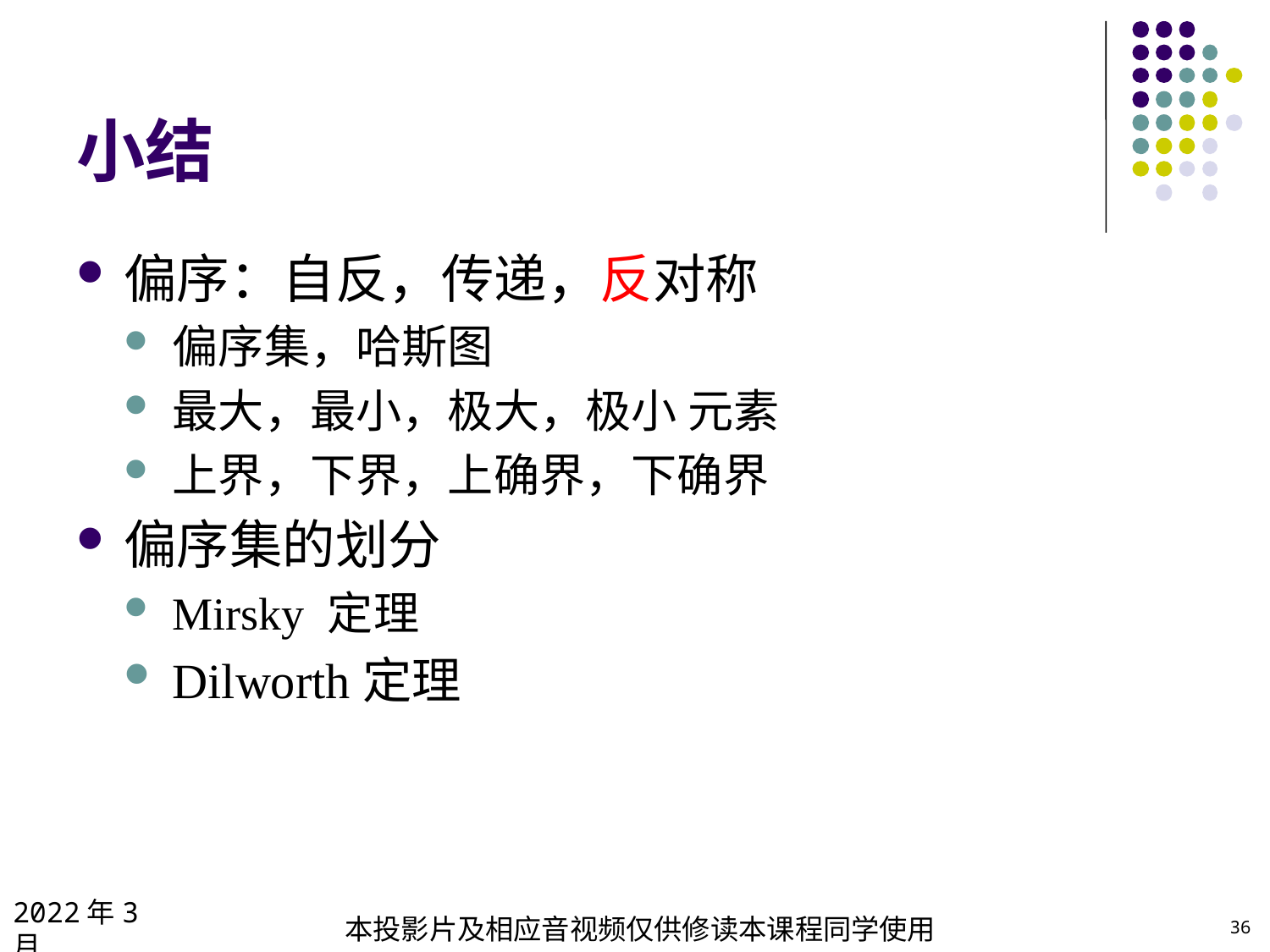

# 小结
偏序：自反，传递，反对称
偏序集，哈斯图
最大，最小，极大，极小 元素
上界，下界，上确界，下确界
偏序集的划分
Mirsky 定理
Dilworth定理

2022年3月
本投影片及相应音视频仅供修读本课程同学使用
36